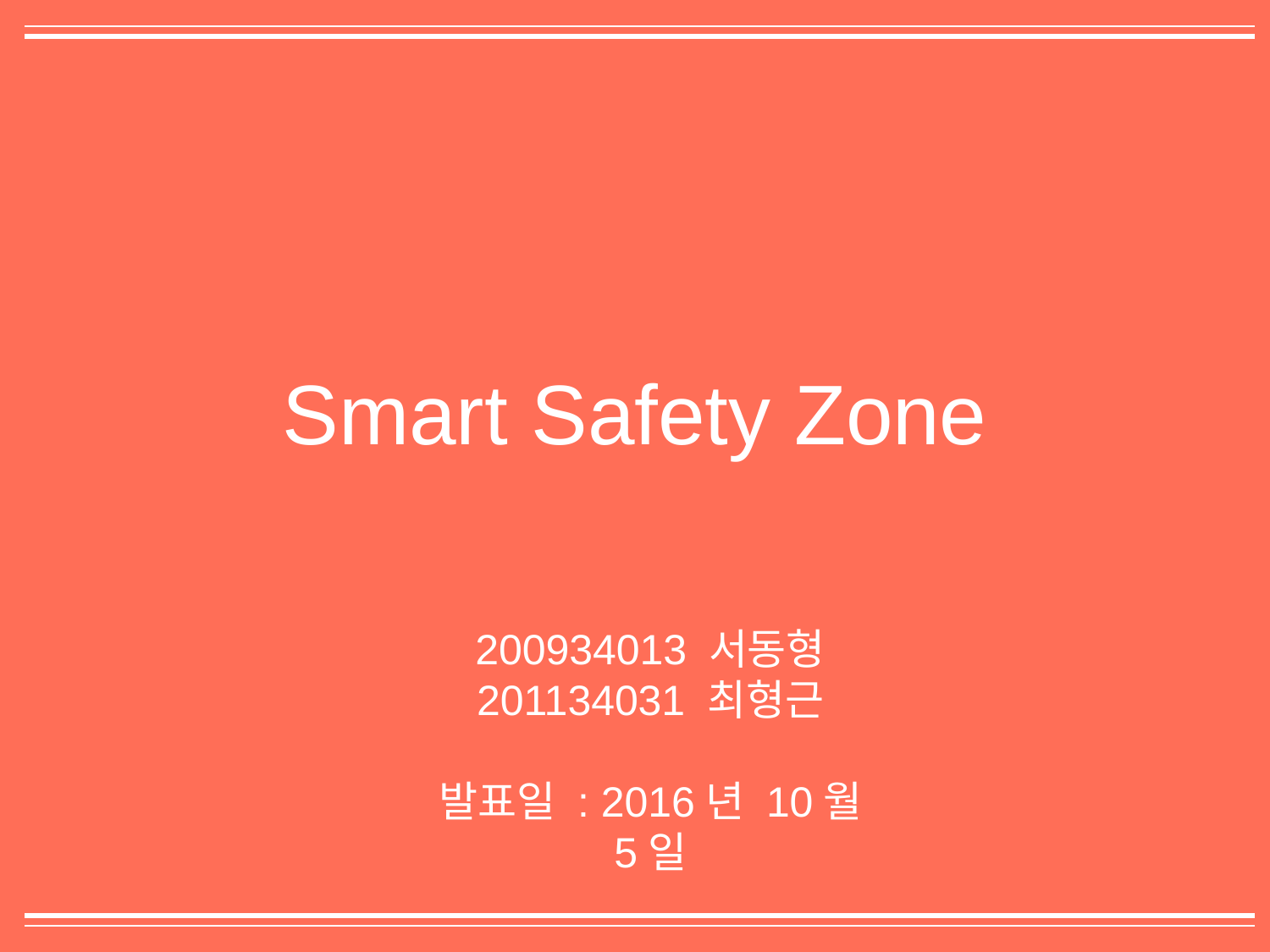

Smart Safety Zone

200934013 서동형
201134031 최형근

발표일 : 2016년 10월 5일